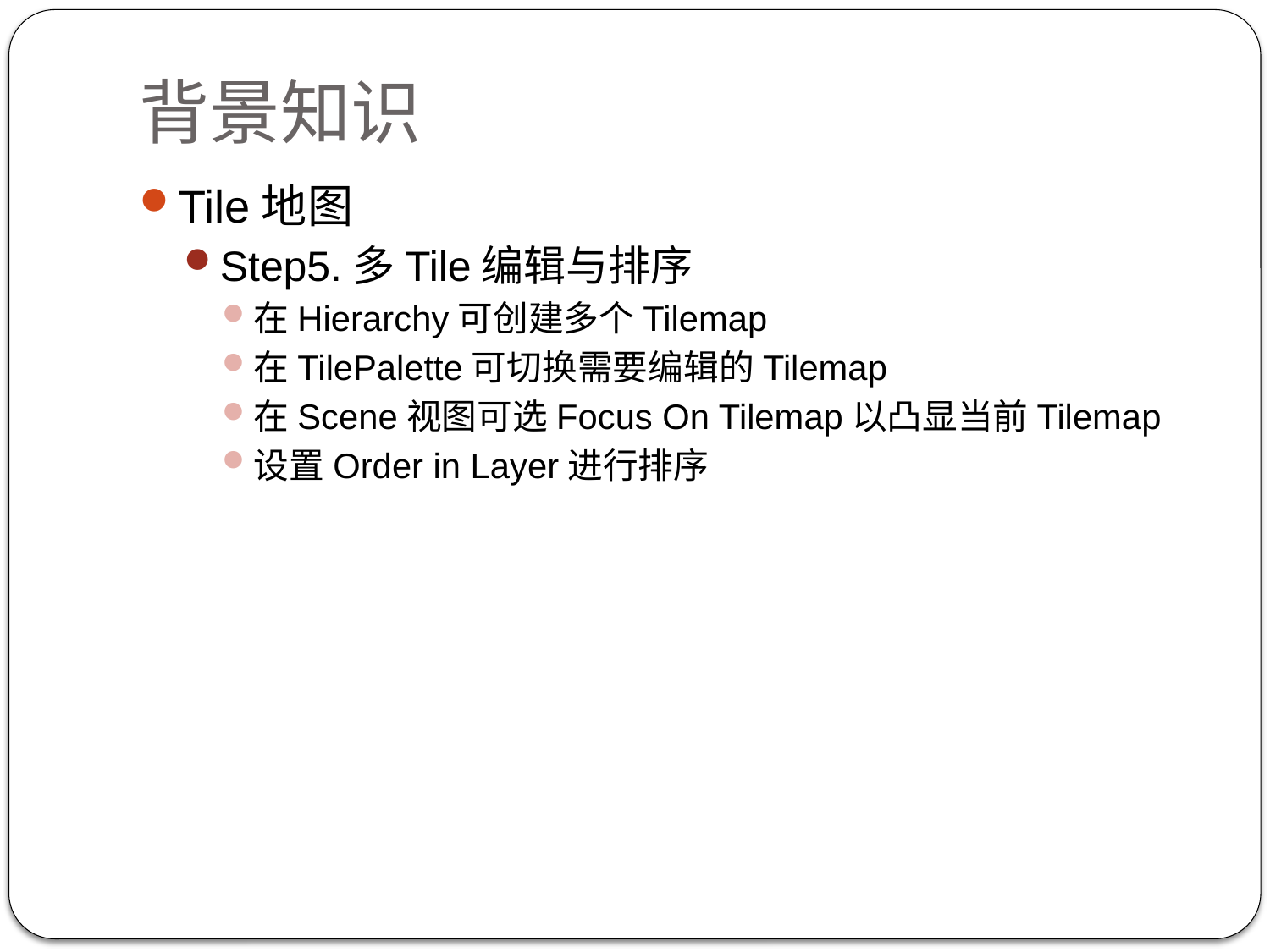

# 背景知识
Tile地图
Step5.多Tile编辑与排序
在Hierarchy可创建多个Tilemap
在TilePalette可切换需要编辑的Tilemap
在Scene视图可选Focus On Tilemap以凸显当前Tilemap
设置Order in Layer进行排序